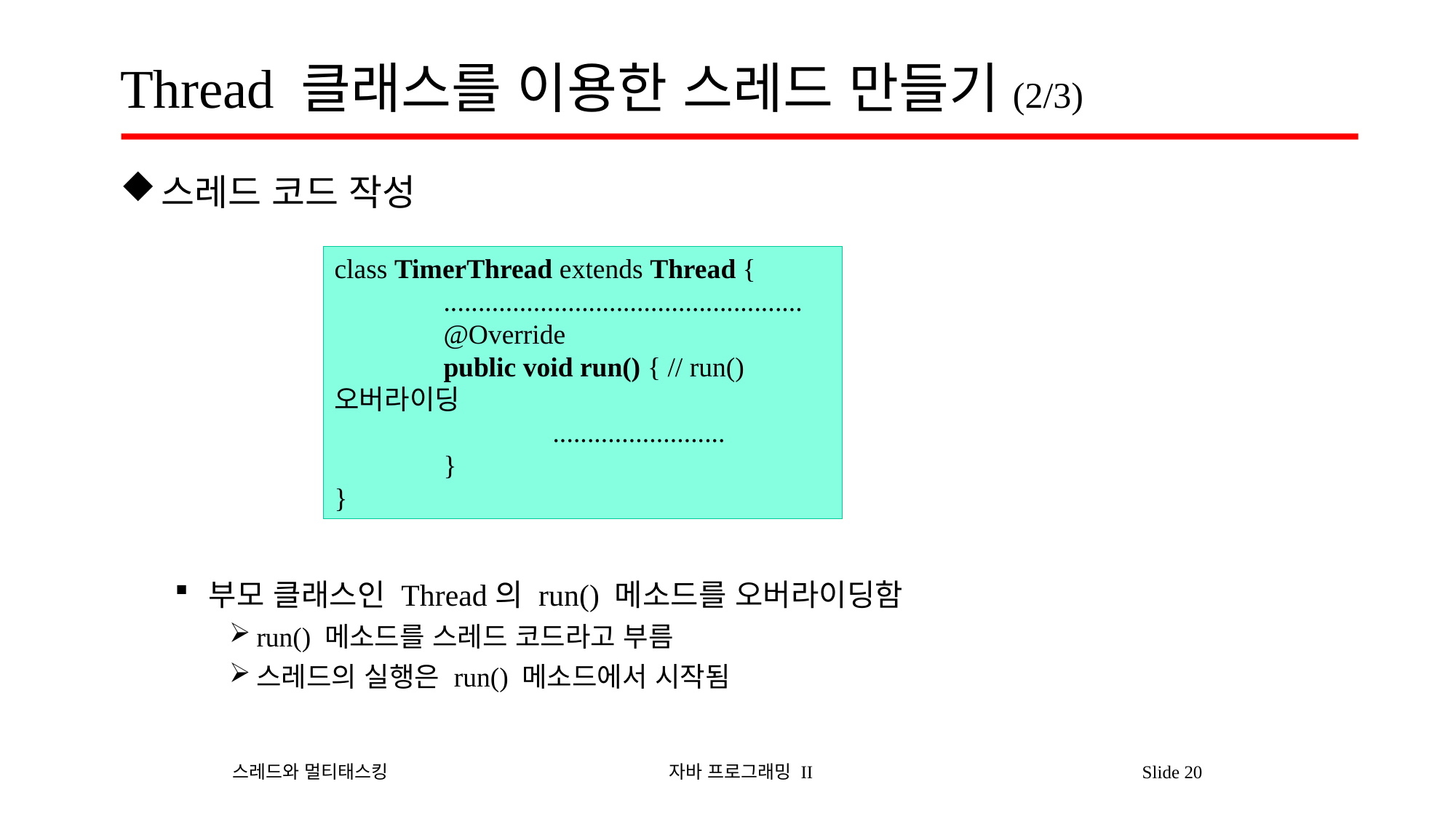

# Thread 클래스를 이용한 스레드 만들기(2/3)
스레드 코드 작성

부모 클래스인 Thread의 run() 메소드를 오버라이딩함
run() 메소드를 스레드 코드라고 부름
스레드의 실행은 run() 메소드에서 시작됨

class TimerThread extends Thread {
	....................................................
	@Override
	public void run() { // run() 오버라이딩
		.........................
	}
}